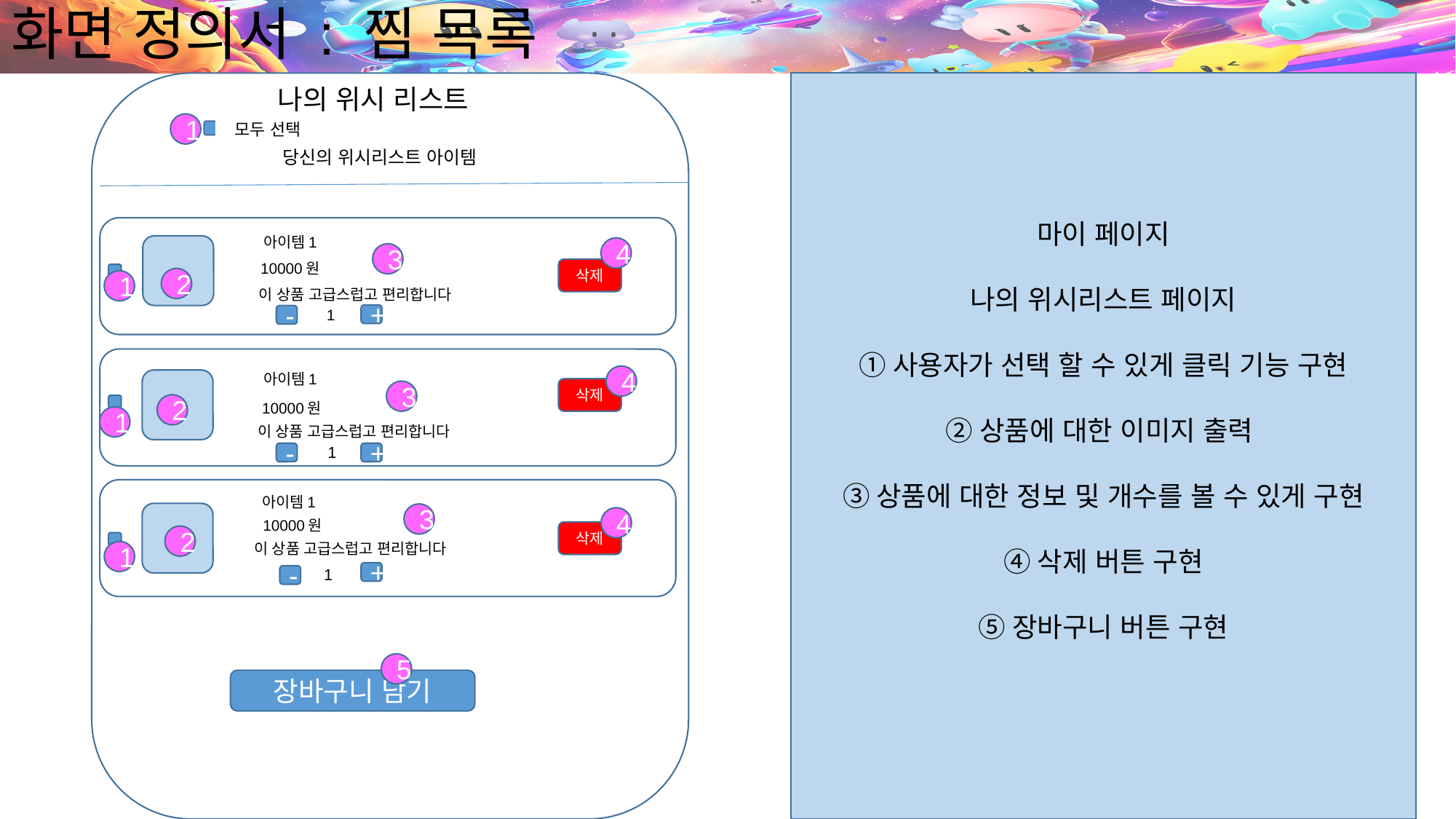

# 화면 정의서 : 찜 목록

마이 페이지

나의 위시리스트 페이지

①사용자가 선택 할 수 있게 클릭 기능 구현

②상품에 대한 이미지 출력

③상품에 대한 정보 및 개수를 볼 수 있게 구현

④삭제 버튼 구현

⑤장바구니 버튼 구현

나의 위시 리스트
1
모두 선택

ㅇ당신의 위시리스트 아이템

아이템1

4
3
10000원
삭제

2
1
이 상품 고급스럽고 편리합니다
1
+
-

4
아이템1

삭제
3
2

10000원
1
이 상품 고급스럽고 편리합니다
1
+
-

아이템1

3
4
10000원
삭제
2

이 상품 고급스럽고 편리합니다
1
+
1
-
5
장바구니 담기